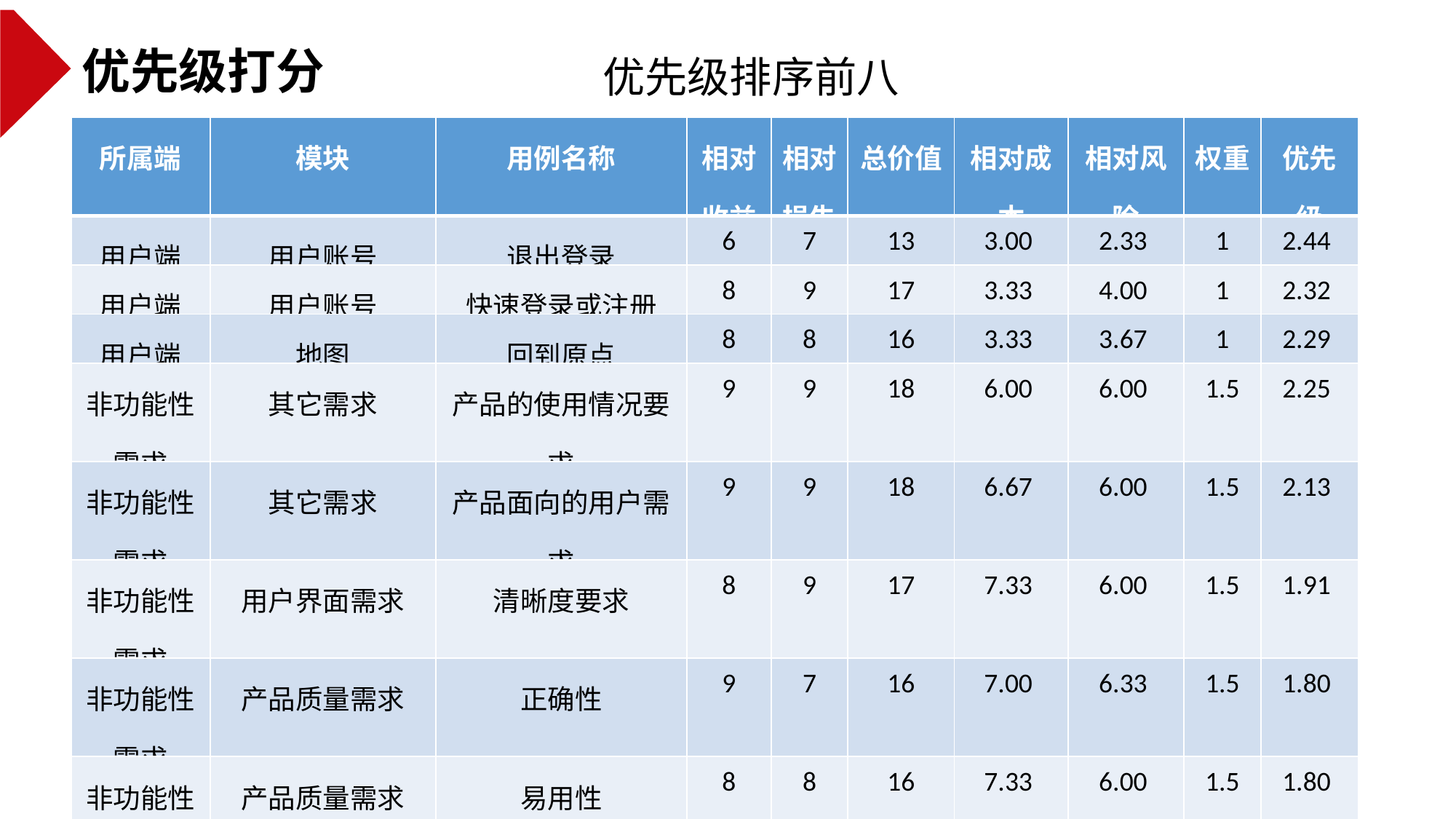

优先级打分
优先级排序前八

| 所属端 | 模块 | 用例名称 | 相对收益 | 相对损失 | 总价值 | 相对成本 | 相对风险 | 权重 | 优先级 |
| --- | --- | --- | --- | --- | --- | --- | --- | --- | --- |
| 用户端 | 用户账号 | 退出登录 | 6 | 7 | 13 | 3.00 | 2.33 | 1 | 2.44 |
| 用户端 | 用户账号 | 快速登录或注册 | 8 | 9 | 17 | 3.33 | 4.00 | 1 | 2.32 |
| 用户端 | 地图 | 回到原点 | 8 | 8 | 16 | 3.33 | 3.67 | 1 | 2.29 |
| 非功能性需求 | 其它需求 | 产品的使用情况要求 | 9 | 9 | 18 | 6.00 | 6.00 | 1.5 | 2.25 |
| 非功能性需求 | 其它需求 | 产品面向的用户需求 | 9 | 9 | 18 | 6.67 | 6.00 | 1.5 | 2.13 |
| 非功能性需求 | 用户界面需求 | 清晰度要求 | 8 | 9 | 17 | 7.33 | 6.00 | 1.5 | 1.91 |
| 非功能性需求 | 产品质量需求 | 正确性 | 9 | 7 | 16 | 7.00 | 6.33 | 1.5 | 1.80 |
| 非功能性需求 | 产品质量需求 | 易用性 | 8 | 8 | 16 | 7.33 | 6.00 | 1.5 | 1.80 |